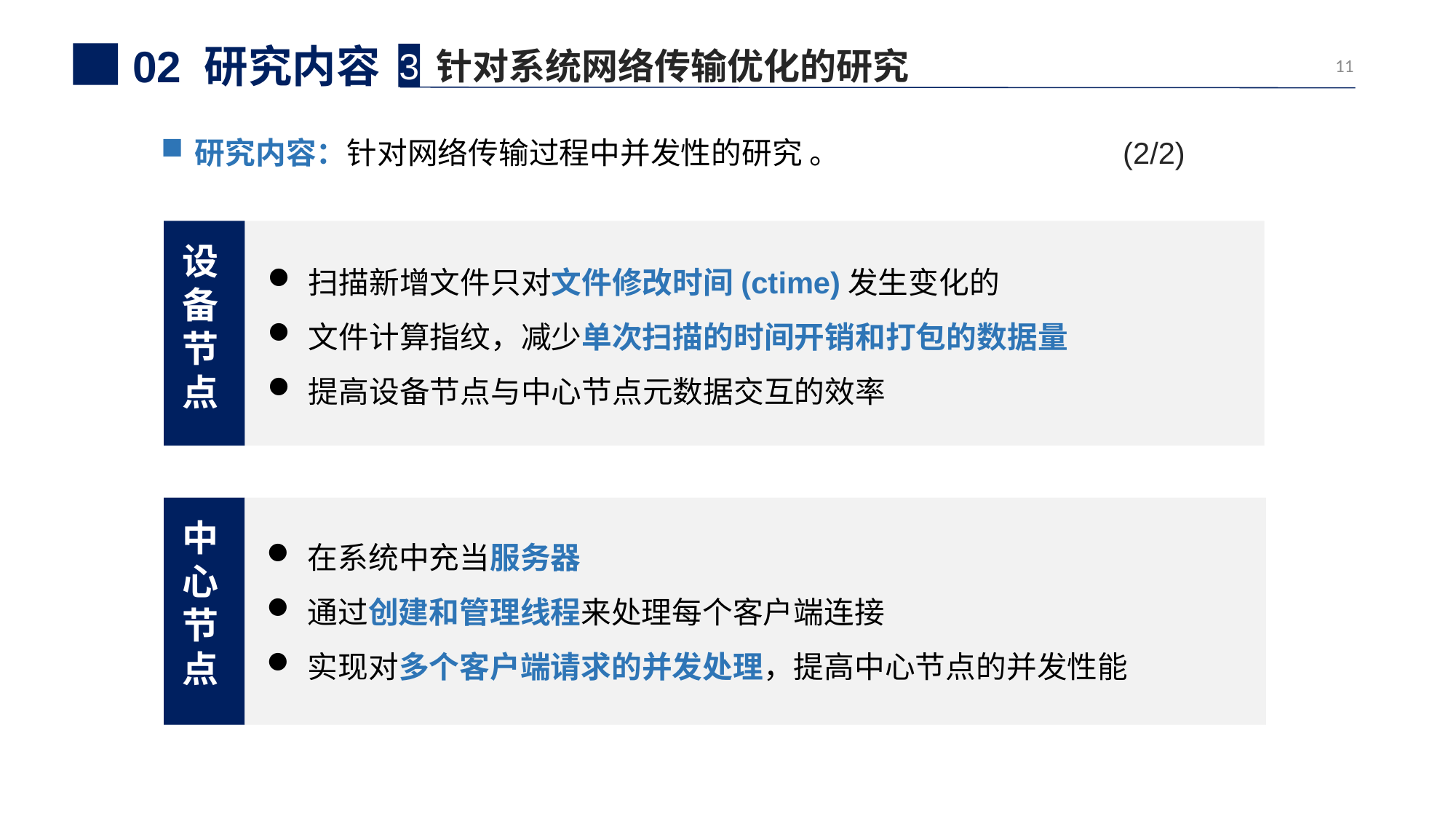

针对系统网络传输优化的研究
02 研究内容

11
3
研究内容：针对网络传输过程中并发性的研究 。                                         (2/2)

设备节点

扫描新增文件只对文件修改时间(ctime)发生变化的
文件计算指纹，减少单次扫描的时间开销和打包的数据量
提高设备节点与中心节点元数据交互的效率

中心节点

在系统中充当服务器
通过创建和管理线程来处理每个客户端连接
实现对多个客户端请求的并发处理，提高中心节点的并发性能